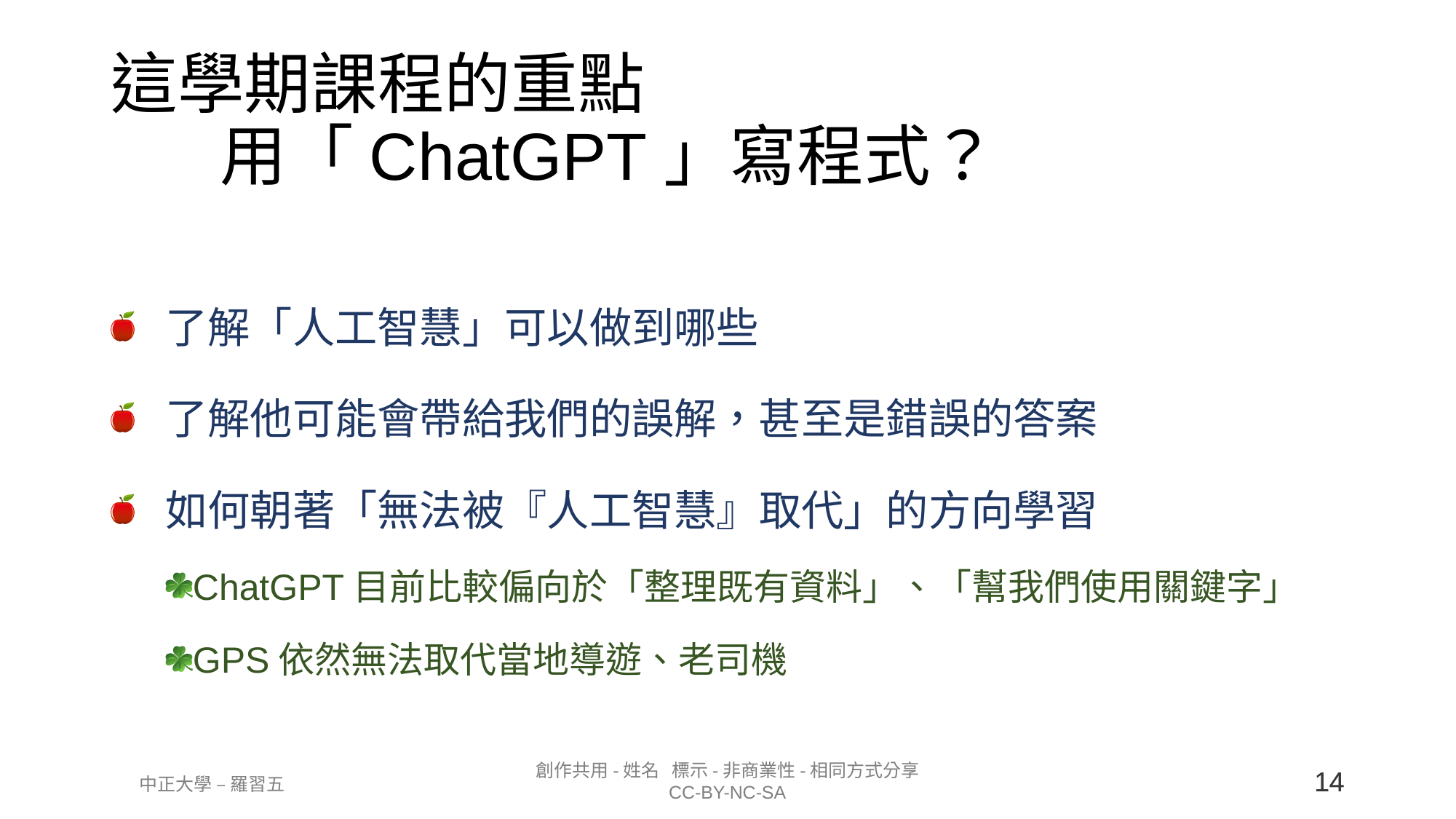

# 這學期課程的重點 用「ChatGPT」寫程式？
了解「人工智慧」可以做到哪些
了解他可能會帶給我們的誤解，甚至是錯誤的答案
如何朝著「無法被『人工智慧』取代」的方向學習
ChatGPT目前比較偏向於「整理既有資料」、「幫我們使用關鍵字」
GPS依然無法取代當地導遊、老司機